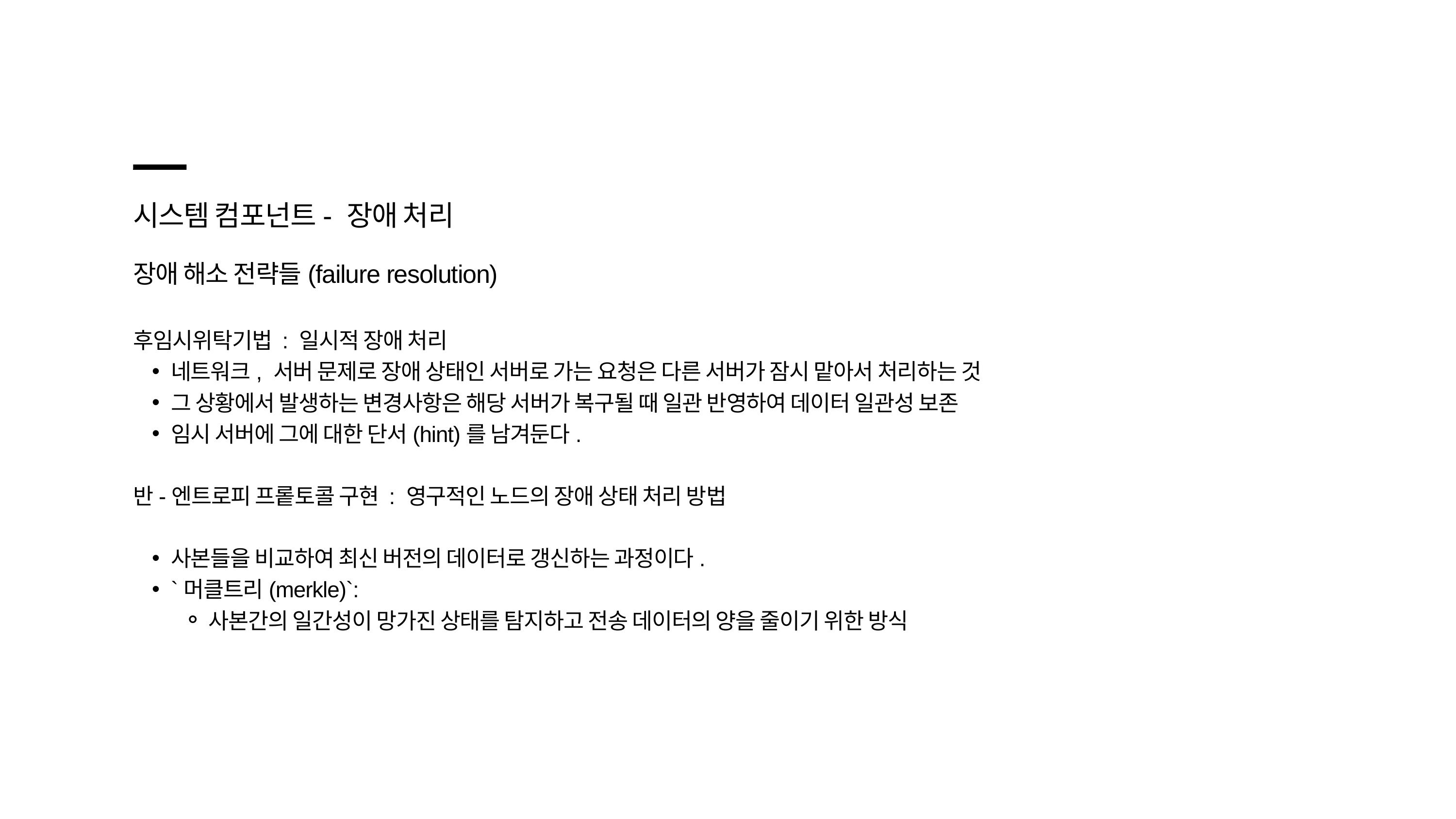

시스템 컴포넌트- 장애 처리
장애 해소 전략들(failure resolution)
후임시위탁기법 : 일시적 장애 처리
네트워크, 서버 문제로 장애 상태인 서버로 가는 요청은 다른 서버가 잠시 맡아서 처리하는 것
그 상황에서 발생하는 변경사항은 해당 서버가 복구될 때 일관 반영하여 데이터 일관성 보존
임시 서버에 그에 대한 단서(hint)를 남겨둔다.

반-엔트로피 프롵토콜 구현 : 영구적인 노드의 장애 상태 처리 방법

사본들을 비교하여 최신 버전의 데이터로 갱신하는 과정이다.
`머클트리(merkle)`:
사본간의 일간성이 망가진 상태를 탐지하고 전송 데이터의 양을 줄이기 위한 방식